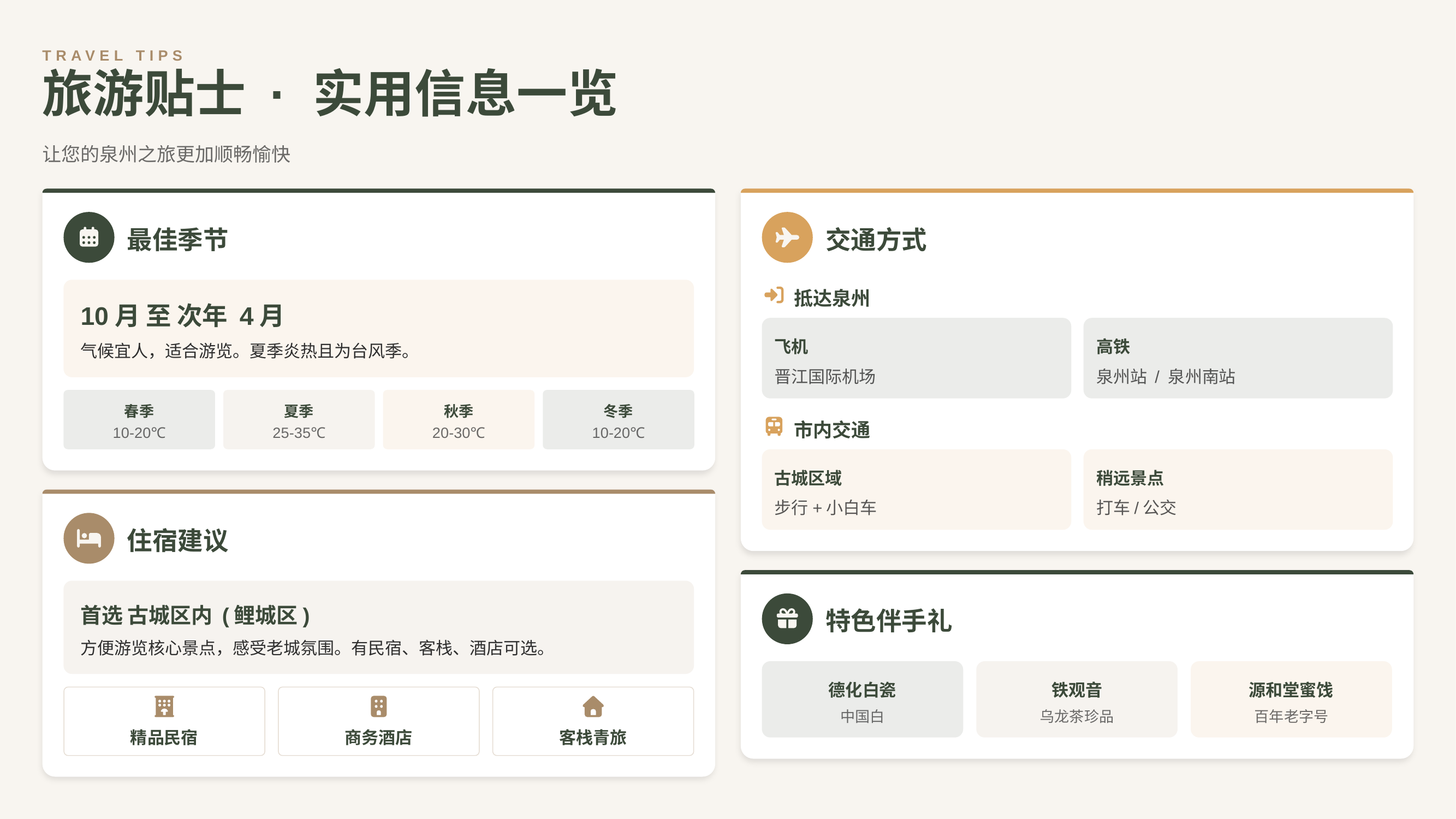

TRAVEL TIPS
旅游贴士 · 实用信息一览
让您的泉州之旅更加顺畅愉快

最佳季节
交通方式

抵达泉州

10月 至 次年 4月

飞机
高铁
气候宜人，适合游览。夏季炎热且为台风季。
晋江国际机场
泉州站 / 泉州南站

春季
夏季
秋季
冬季
市内交通

10-20℃
25-35℃
20-30℃
10-20℃

古城区域
稍远景点

步行+小白车
打车/公交

住宿建议

首选 古城区内 (鲤城区)
特色伴手礼

方便游览核心景点，感受老城氛围。有民宿、客栈、酒店可选。

德化白瓷
铁观音
源和堂蜜饯

中国白
乌龙茶珍品
百年老字号
精品民宿
商务酒店
客栈青旅